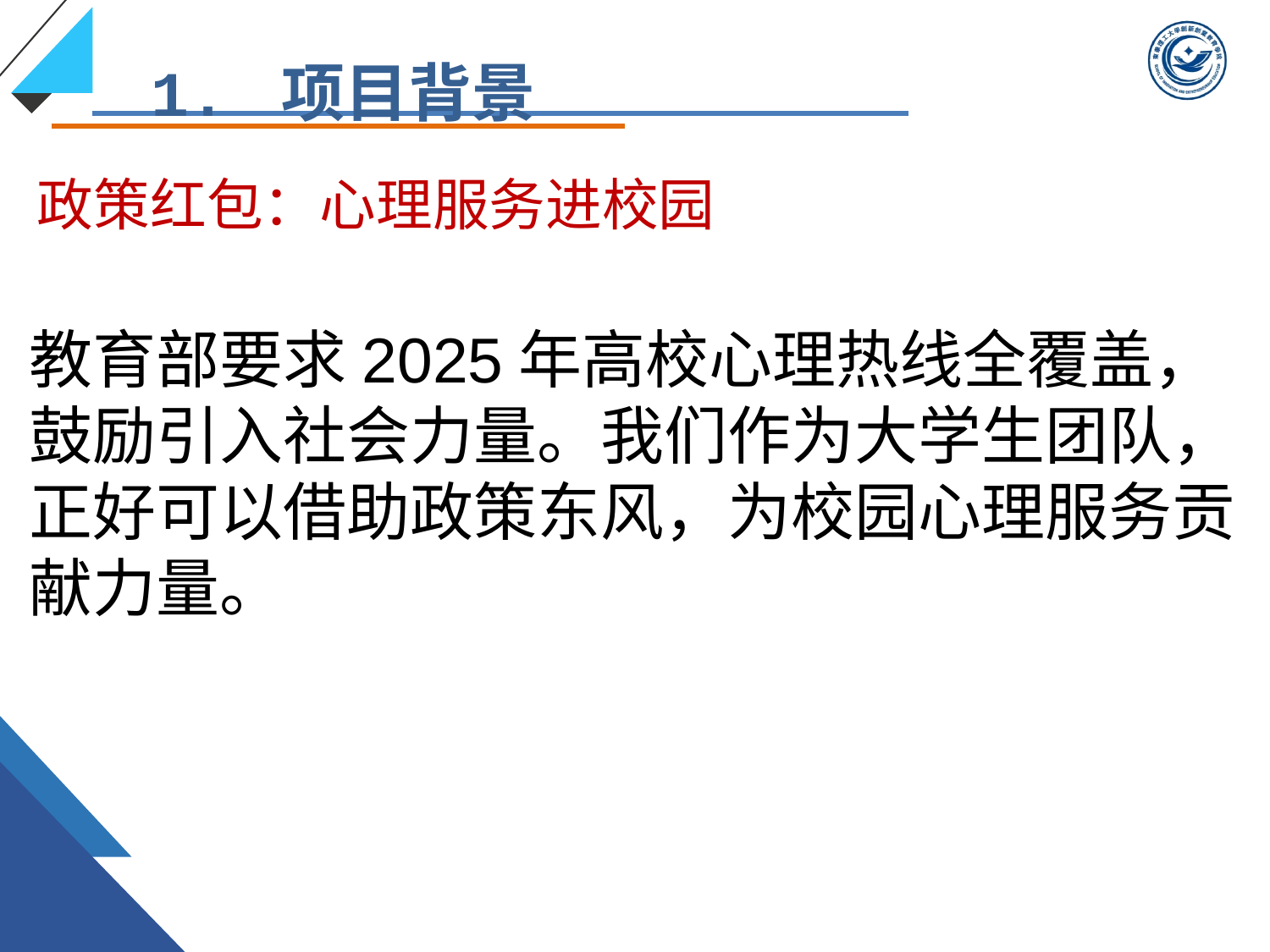

1. 项目背景

政策红包：心理服务进校园

教育部要求2025年高校心理热线全覆盖，鼓励引入社会力量。我们作为大学生团队，正好可以借助政策东风，为校园心理服务贡献力量。

3